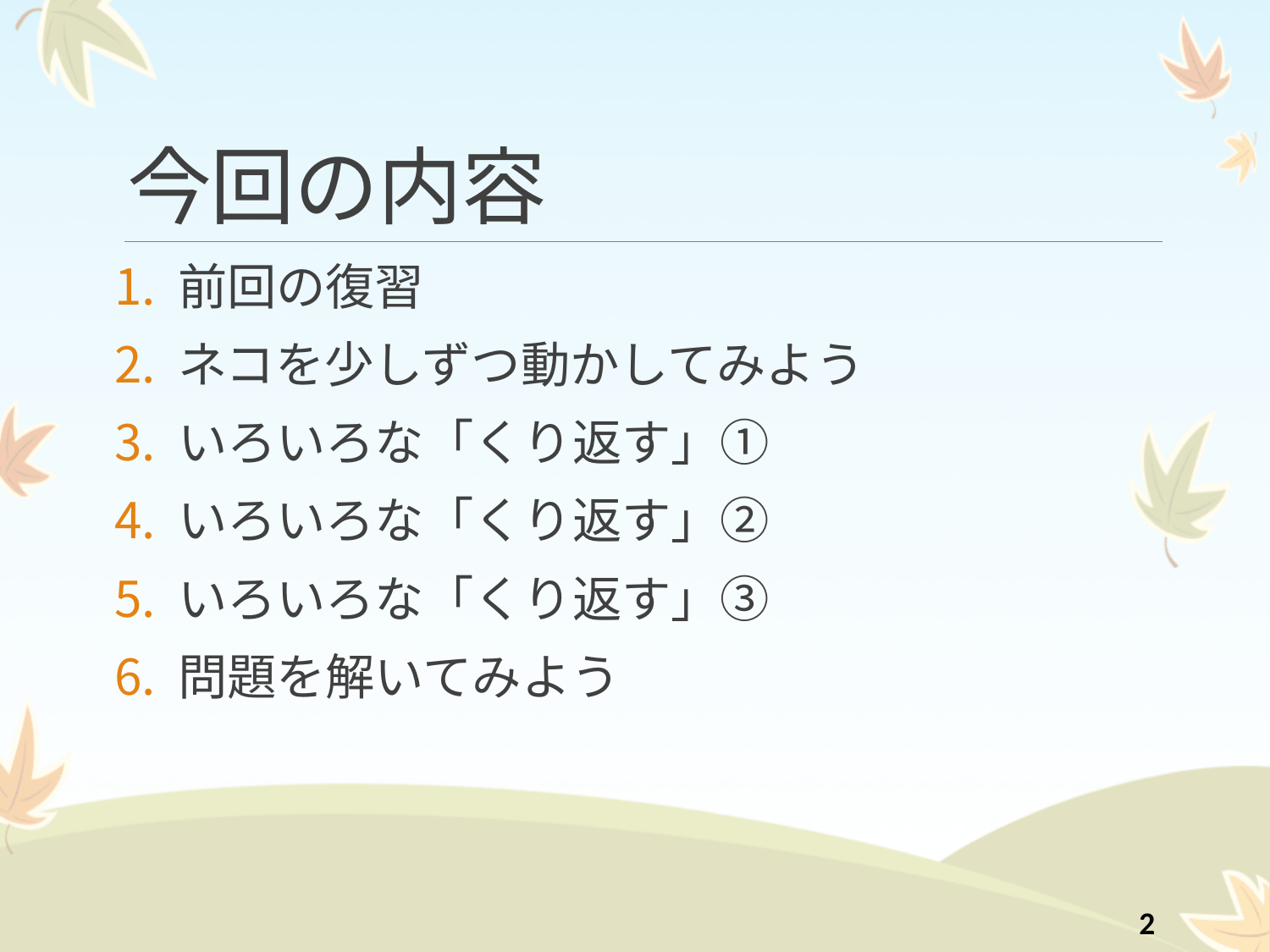

# 今回の内容
前回の復習
ネコを少しずつ動かしてみよう
いろいろな「くり返す」①
いろいろな「くり返す」②
いろいろな「くり返す」③
問題を解いてみよう

2